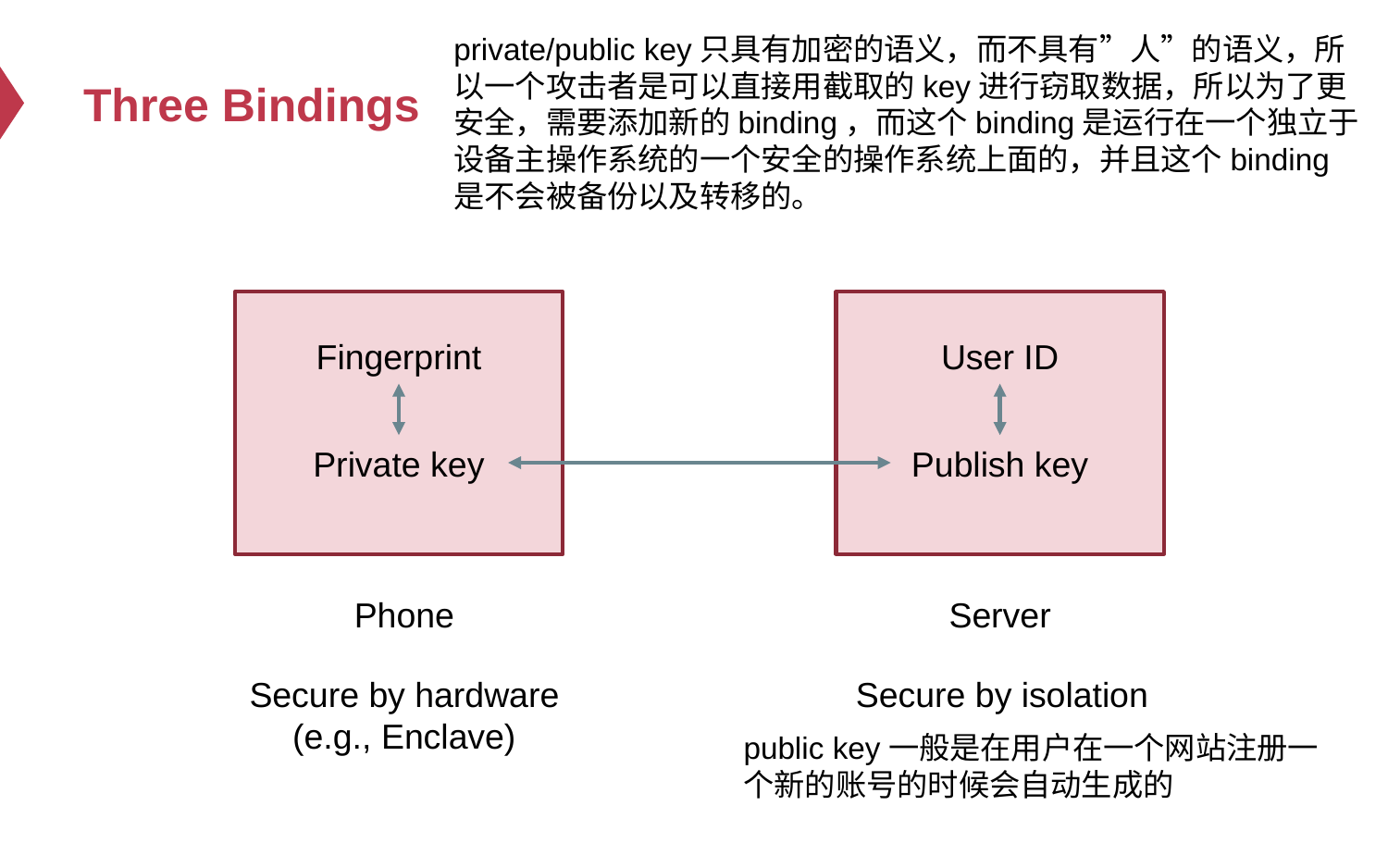

private/public key只具有加密的语义，而不具有”人”的语义，所以一个攻击者是可以直接用截取的key进行窃取数据，所以为了更安全，需要添加新的binding，而这个binding是运行在一个独立于设备主操作系统的一个安全的操作系统上面的，并且这个binding是不会被备份以及转移的。
# Three Bindings

Fingerprint
User ID
Private key
Publish key
Phone
Server
Secure by hardware (e.g., Enclave)
Secure by isolation
public key一般是在用户在一个网站注册一个新的账号的时候会自动生成的